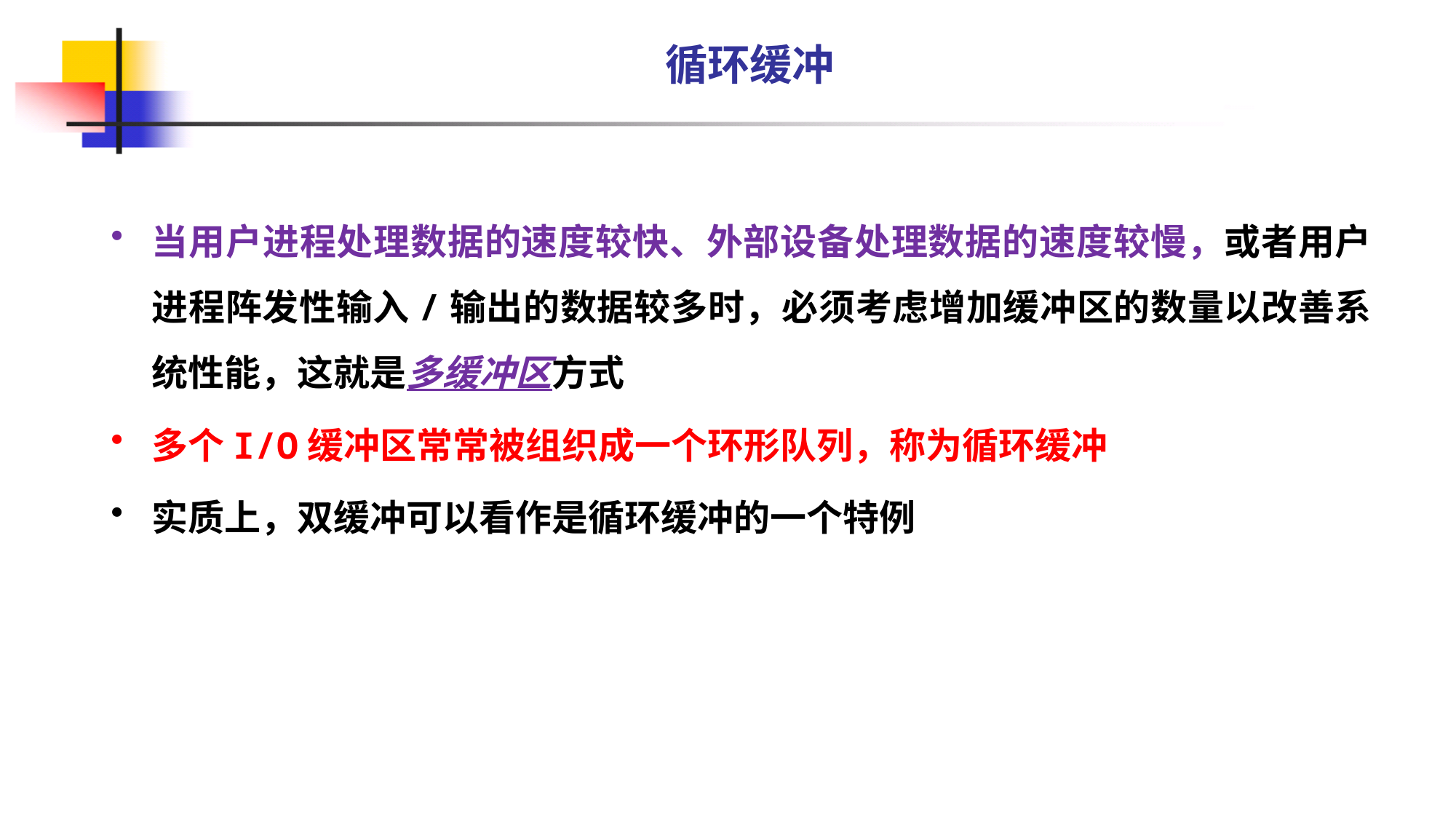

# 循环缓冲
当用户进程处理数据的速度较快、外部设备处理数据的速度较慢，或者用户进程阵发性输入/输出的数据较多时，必须考虑增加缓冲区的数量以改善系统性能，这就是多缓冲区方式
多个I/O缓冲区常常被组织成一个环形队列，称为循环缓冲
实质上，双缓冲可以看作是循环缓冲的一个特例